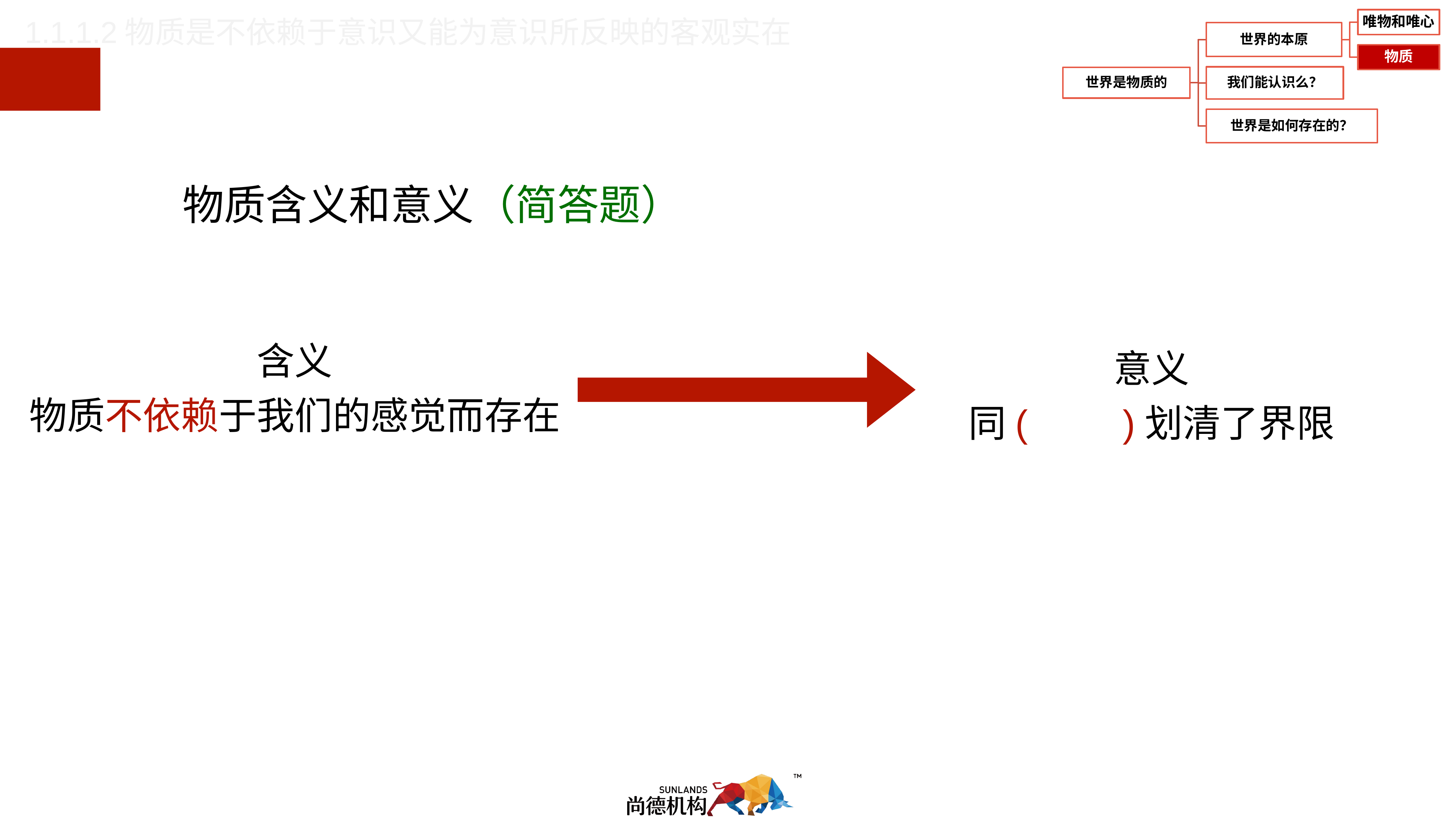

1.1.1.2物质是不依赖于意识又能为意识所反映的客观实在
世界是物质的
世界的本原
唯物和唯心
物质
我们能认识么？
世界是如何存在的？
物质含义和意义（简答题）
含义
物质不依赖于我们的感觉而存在

意义
同(         )划清了界限